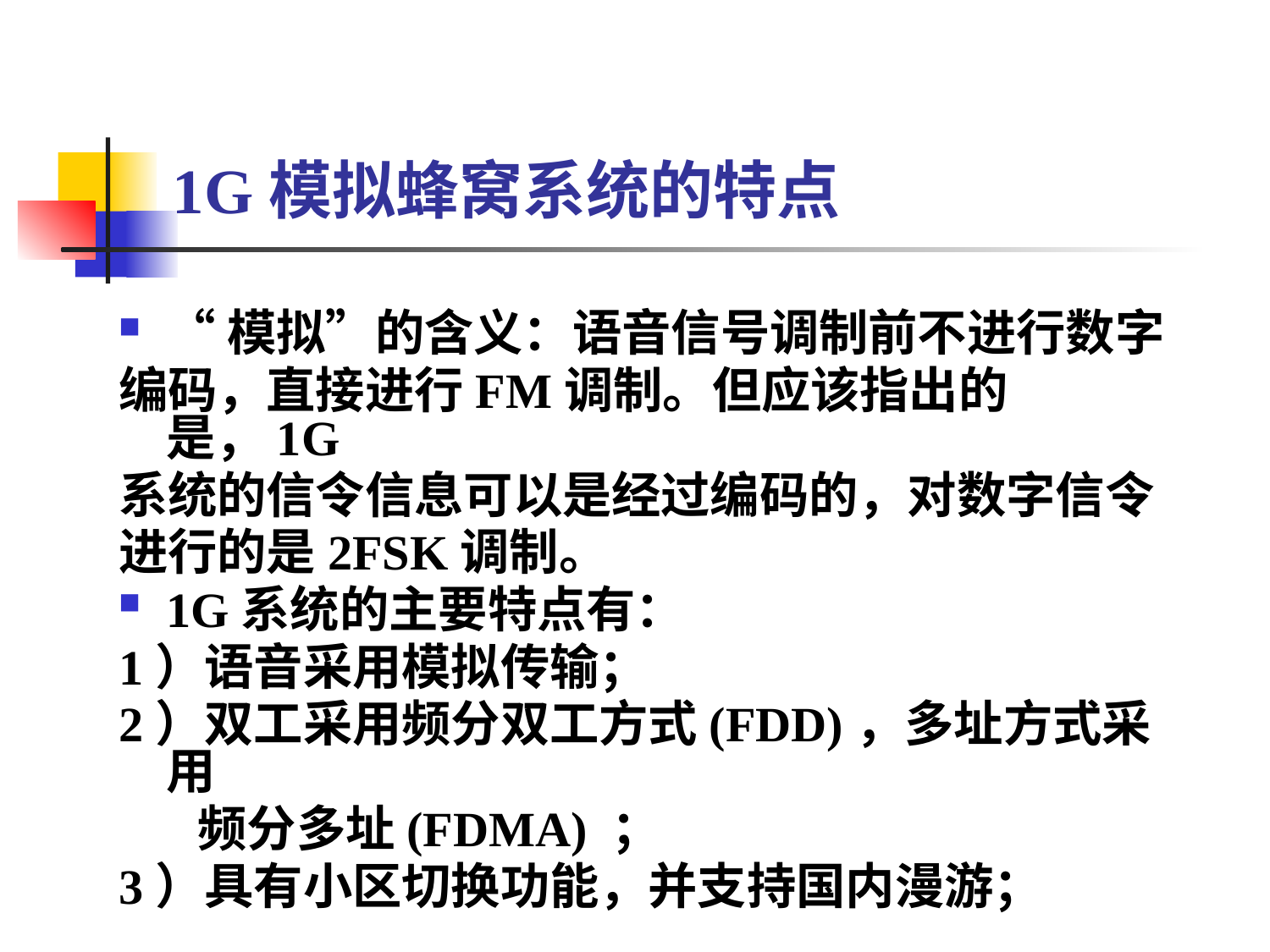

# 1G模拟蜂窝系统的特点
“模拟”的含义：语音信号调制前不进行数字
编码，直接进行FM调制。但应该指出的是，1G
系统的信令信息可以是经过编码的，对数字信令
进行的是2FSK调制。
1G系统的主要特点有：
1）语音采用模拟传输；
2）双工采用频分双工方式(FDD)，多址方式采用
      频分多址(FDMA) ；
3）具有小区切换功能，并支持国内漫游；